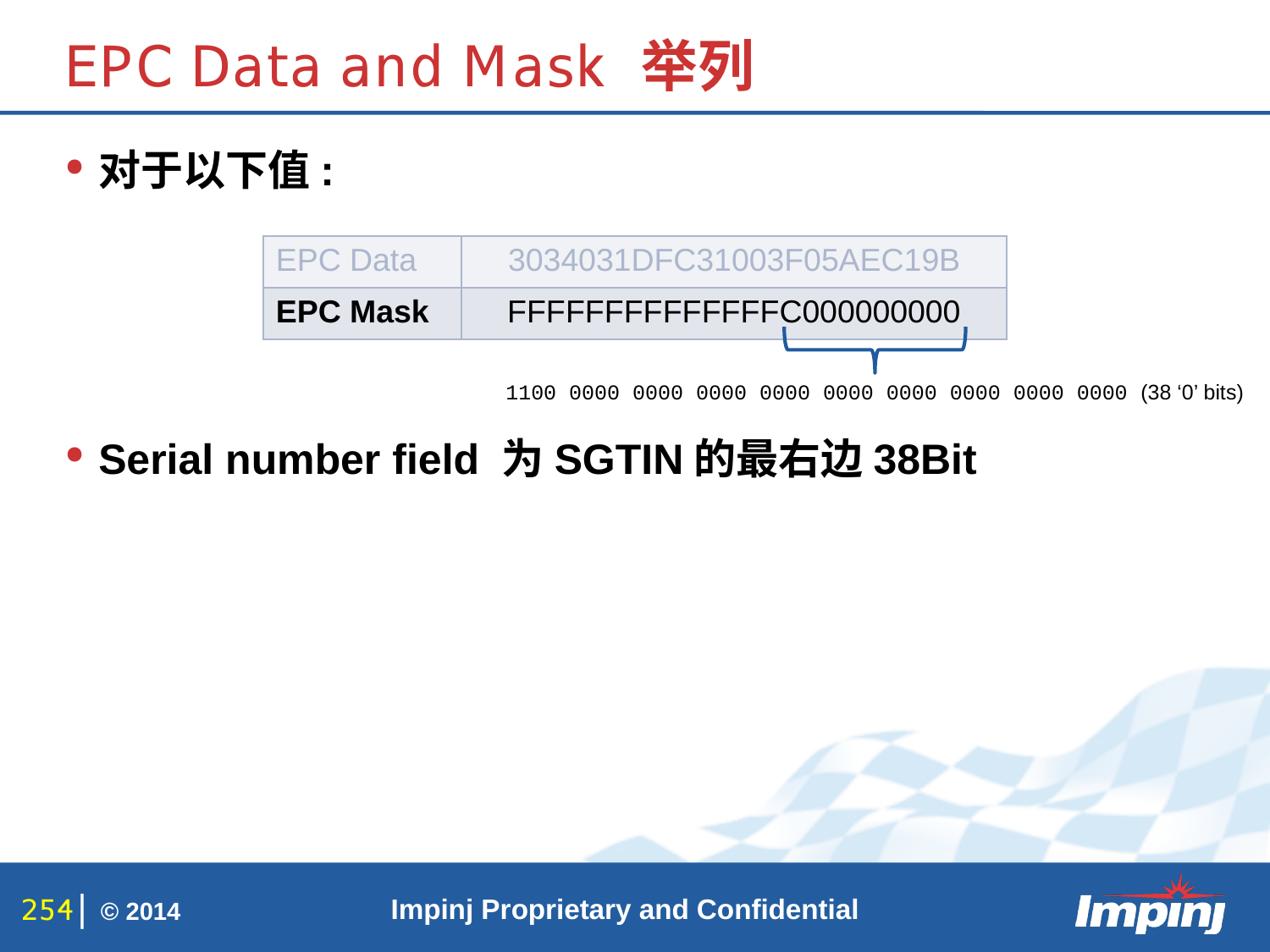

# EPC Data and Mask 举列
对于以下值:

Serial number field 为SGTIN的最右边38Bit
| EPC Data | 3034031DFC31003F05AEC19B |
| --- | --- |
| EPC Mask | FFFFFFFFFFFFFFC000000000 |

1100 0000 0000 0000 0000 0000 0000 0000 0000 0000 (38 ‘0’ bits)